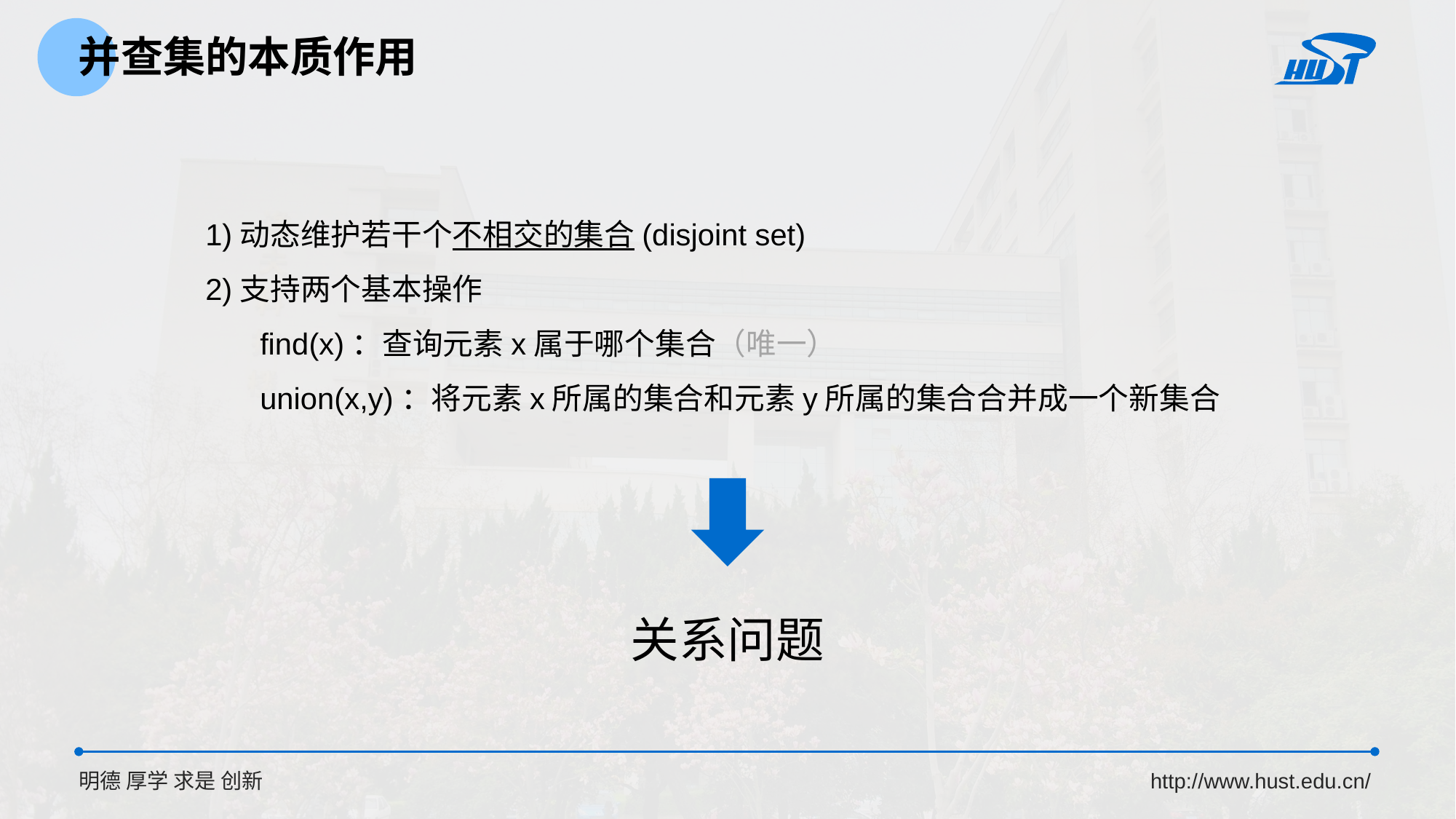

并查集的本质作用
1)动态维护若干个不相交的集合(disjoint set)
2)支持两个基本操作
find(x)：查询元素x属于哪个集合（唯一）
union(x,y)：将元素x所属的集合和元素y所属的集合合并成一个新集合

关系问题